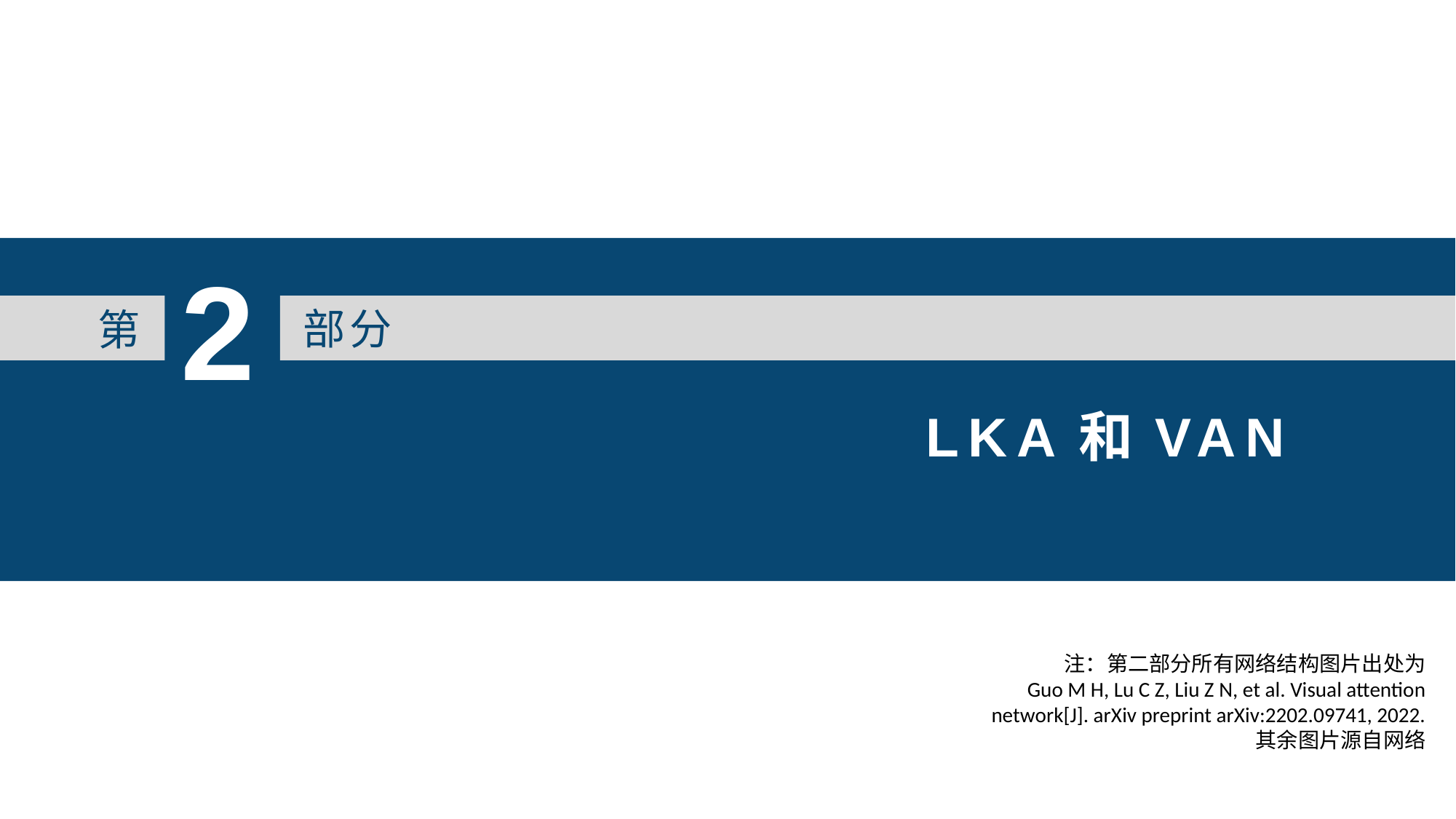

2

部分
第
LKA和VAN
注：第二部分所有网络结构图片出处为
Guo M H, Lu C Z, Liu Z N, et al. Visual attention network[J]. arXiv preprint arXiv:2202.09741, 2022.
其余图片源自网络